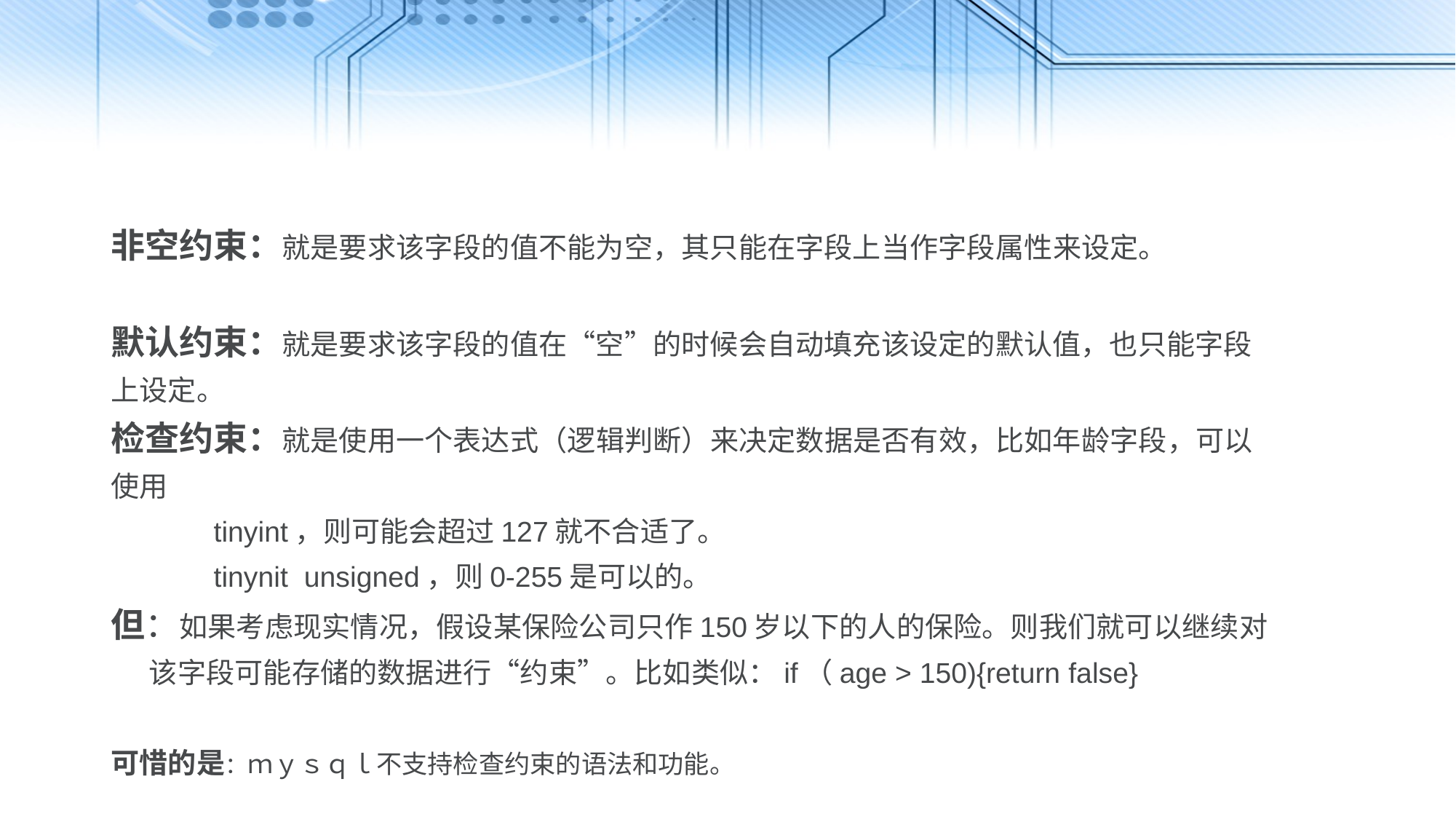

非空约束：就是要求该字段的值不能为空，其只能在字段上当作字段属性来设定。

默认约束：就是要求该字段的值在“空”的时候会自动填充该设定的默认值，也只能字段
上设定。
检查约束：就是使用一个表达式（逻辑判断）来决定数据是否有效，比如年龄字段，可以
使用
	tinyint，则可能会超过127就不合适了。
	tinynit  unsigned，则0-255是可以的。
但：如果考虑现实情况，假设某保险公司只作150岁以下的人的保险。则我们就可以继续对
     该字段可能存储的数据进行“约束”。比如类似：if（age > 150){return false}

可惜的是：ｍｙｓｑｌ不支持检查约束的语法和功能。